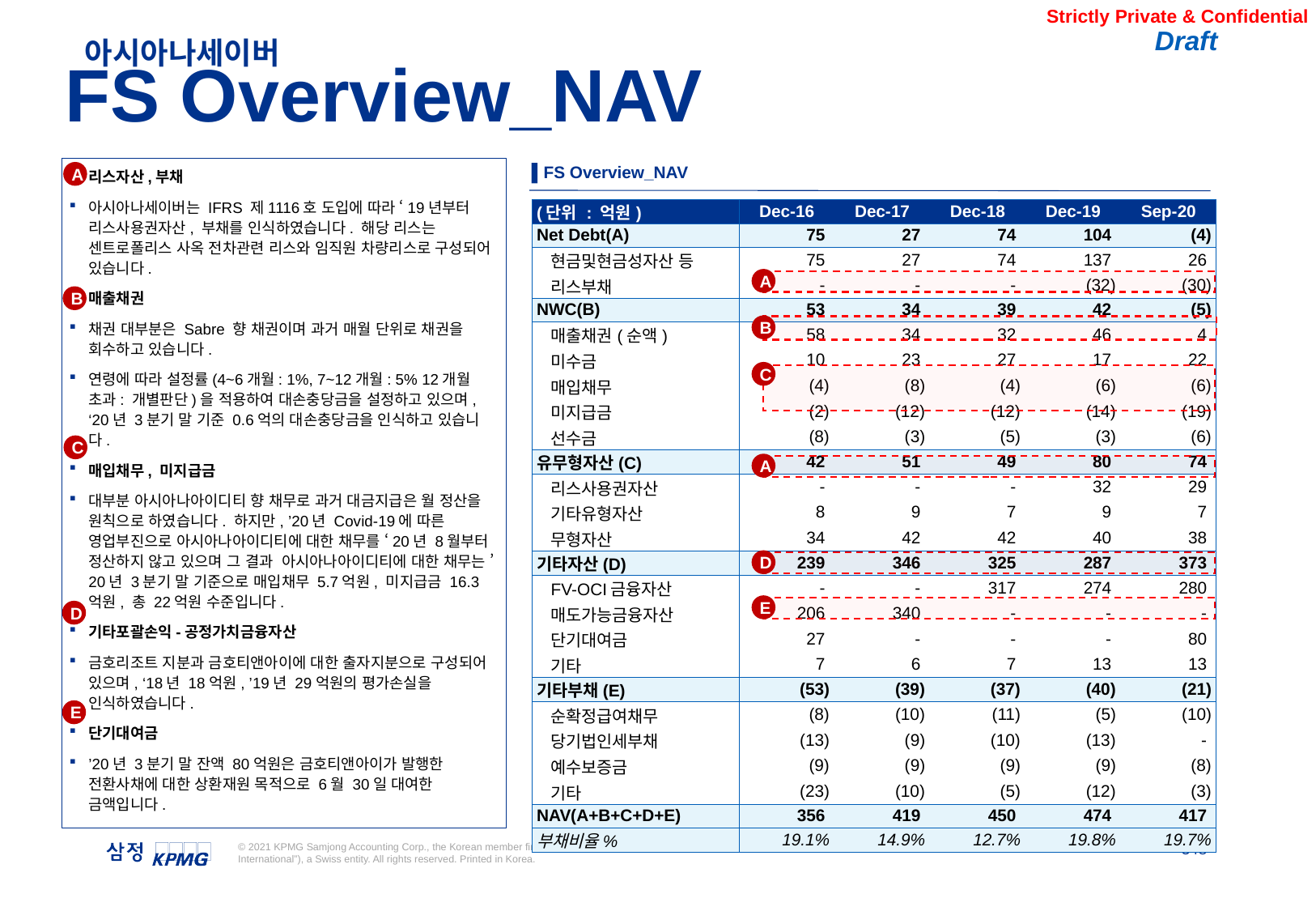

아시아나세이버
FS Overview_NAV
▌FS Overview_NAV

리스자산,부채
아시아나세이버는 IFRS 제1116호 도입에 따라 ‘19년부터 리스사용권자산, 부채를 인식하였습니다. 해당 리스는 센트로폴리스 사옥 전차관련 리스와 임직원 차량리스로 구성되어 있습니다.
매출채권
채권 대부분은 Sabre 향 채권이며 과거 매월 단위로 채권을 회수하고 있습니다.
연령에 따라 설정률(4~6개월: 1%, 7~12개월: 5% 12개월 초과: 개별판단)을 적용하여 대손충당금을 설정하고 있으며, ‘20년 3분기 말 기준 0.6억의 대손충당금을 인식하고 있습니다.
매입채무, 미지급금
대부분 아시아나아이디티 향 채무로 과거 대금지급은 월 정산을 원칙으로 하였습니다. 하지만, ’20년 Covid-19에 따른 영업부진으로 아시아나아이디티에 대한 채무를 ‘20년 8월부터 정산하지 않고 있으며 그 결과  아시아나아이디티에 대한 채무는 ’20년 3분기 말 기준으로 매입채무 5.7억원, 미지급금 16.3억원, 총 22억원 수준입니다.
기타포괄손익-공정가치금융자산
금호리조트 지분과 금호티앤아이에 대한 출자지분으로 구성되어 있으며, ‘18년 18억원, ’19년 29억원의 평가손실을 인식하였습니다.
단기대여금
’20년 3분기 말 잔액 80억원은 금호티앤아이가 발행한 전환사채에 대한 상환재원 목적으로 6월 30일 대여한 금액입니다.

A
| (단위 : 억원) | Dec-16 | Dec-17 | Dec-18 | Dec-19 | Sep-20 |
| --- | --- | --- | --- | --- | --- |
| Net Debt(A) | 75 | 27 | 74 | 104 | (4) |
| 현금및현금성자산 등 | 75 | 27 | 74 | 137 | 26 |
| 리스부채 | - | - | - | (32) | (30) |
| NWC(B) | 53 | 34 | 39 | 42 | (5) |
| 매출채권(순액) | 58 | 34 | 32 | 46 | 4 |
| 미수금 | 10 | 23 | 27 | 17 | 22 |
| 매입채무 | (4) | (8) | (4) | (6) | (6) |
| 미지급금 | (2) | (12) | (12) | (14) | (19) |
| 선수금 | (8) | (3) | (5) | (3) | (6) |
| 유무형자산(C) | 42 | 51 | 49 | 80 | 74 |
| 리스사용권자산 | - | - | - | 32 | 29 |
| 기타유형자산 | 8 | 9 | 7 | 9 | 7 |
| 무형자산 | 34 | 42 | 42 | 40 | 38 |
| 기타자산(D) | 239 | 346 | 325 | 287 | 373 |
| FV-OCI금융자산 | - | - | 317 | 274 | 280 |
| 매도가능금융자산 | 206 | 340 | - | - | - |
| 단기대여금 | 27 | - | - | - | 80 |
| 기타 | 7 | 6 | 7 | 13 | 13 |
| 기타부채(E) | (53) | (39) | (37) | (40) | (21) |
| 순확정급여채무 | (8) | (10) | (11) | (5) | (10) |
| 당기법인세부채 | (13) | (9) | (10) | (13) | - |
| 예수보증금 | (9) | (9) | (9) | (9) | (8) |
| 기타 | (23) | (10) | (5) | (12) | (3) |
| NAV(A+B+C+D+E) | 356 | 419 | 450 | 474 | 417 |
| 부채비율% | 19.1% | 14.9% | 12.7% | 19.8% | 19.7% |
A

B
B

C

C
A

D

E

D
E